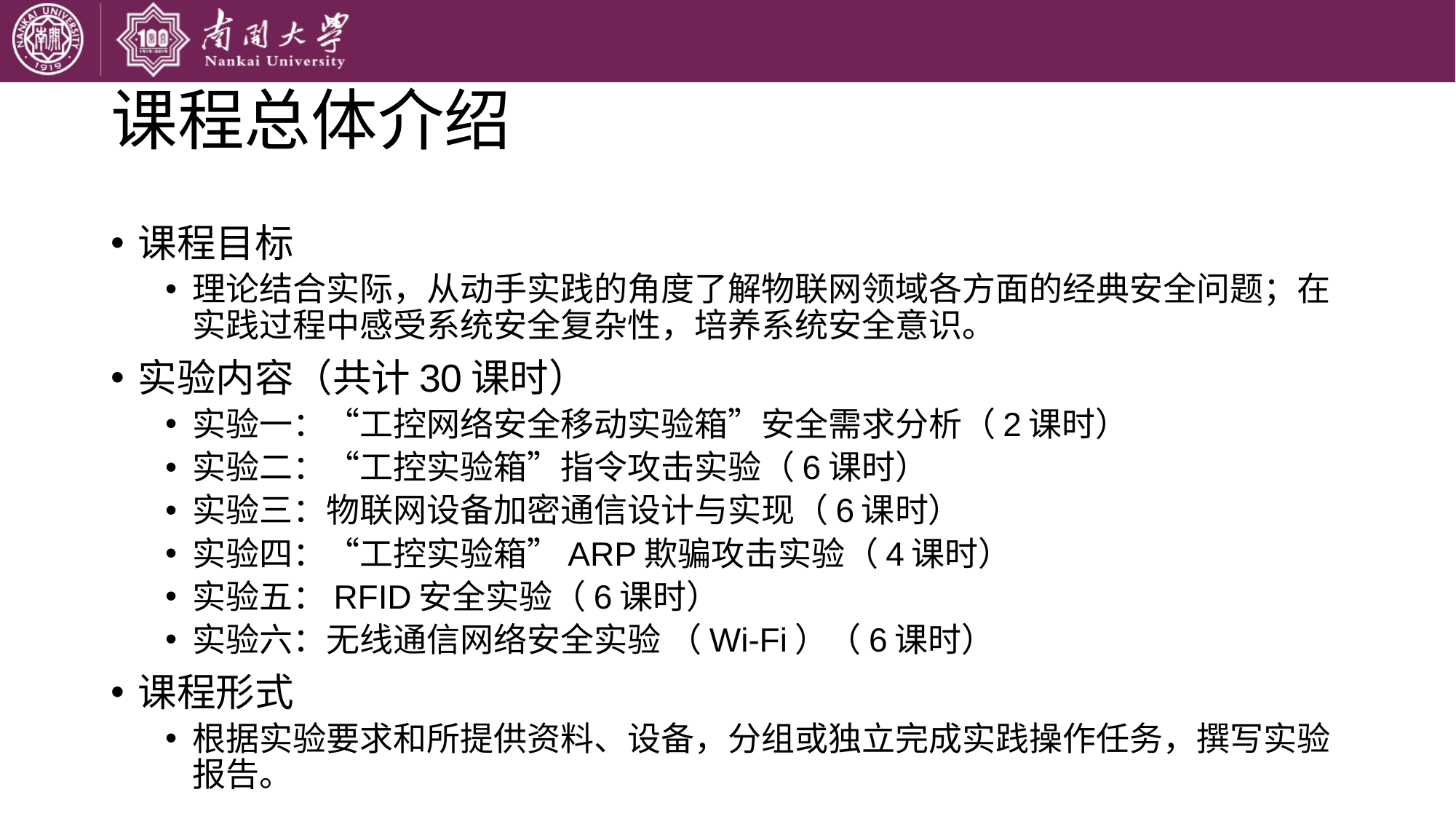

# 课程总体介绍
课程目标
理论结合实际，从动手实践的角度了解物联网领域各方面的经典安全问题；在实践过程中感受系统安全复杂性，培养系统安全意识。
实验内容（共计30课时）
实验一：“工控网络安全移动实验箱”安全需求分析（2课时）
实验二：“工控实验箱”指令攻击实验（6课时）
实验三：物联网设备加密通信设计与实现（6课时）
实验四：“工控实验箱”ARP欺骗攻击实验（4课时）
实验五：RFID安全实验（6课时）
实验六：无线通信网络安全实验 （Wi-Fi）（6课时）
课程形式
根据实验要求和所提供资料、设备，分组或独立完成实践操作任务，撰写实验报告。